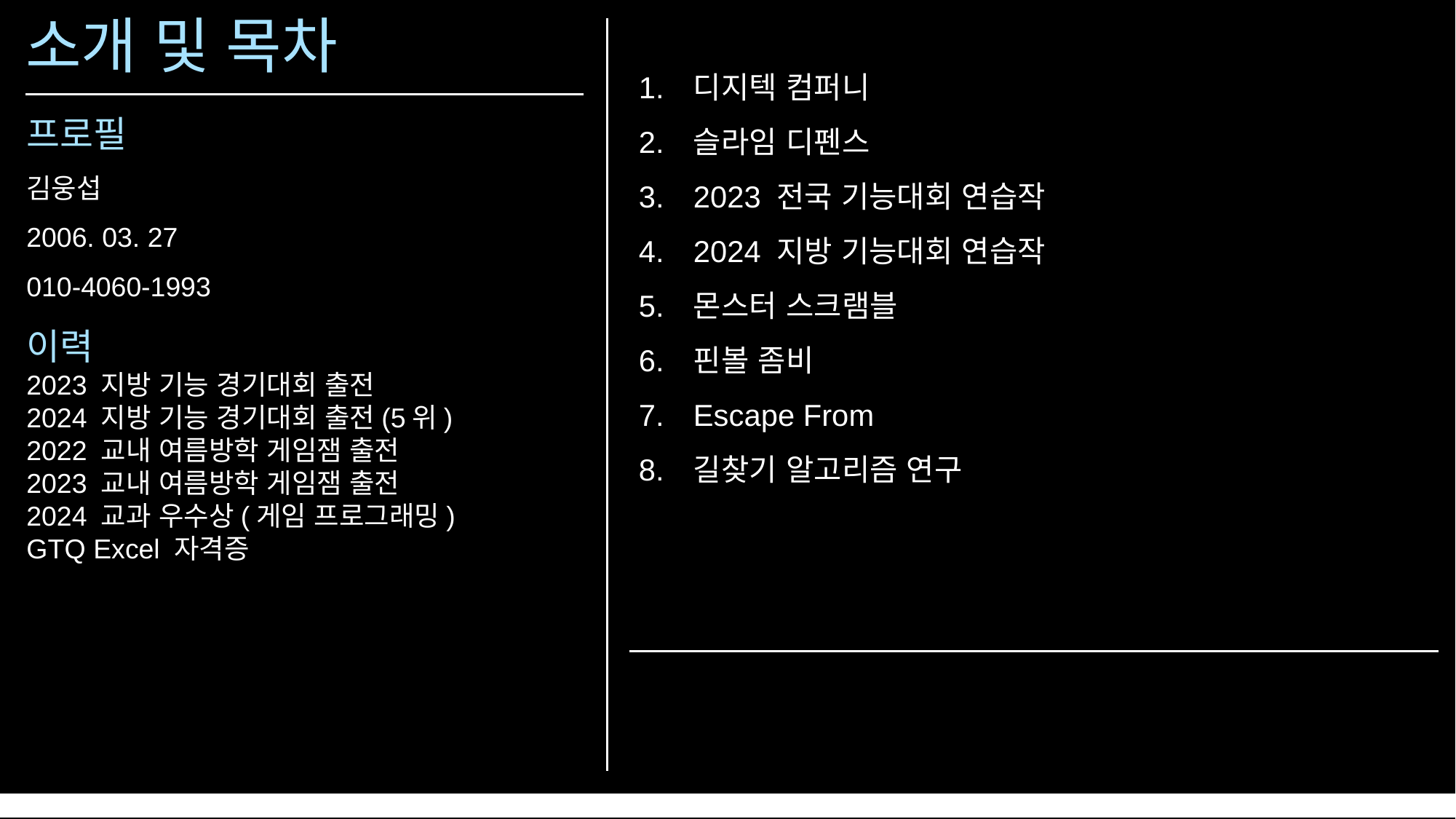

소개 및 목차
디지텍 컴퍼니
슬라임 디펜스
2023 전국 기능대회 연습작
2024 지방 기능대회 연습작
몬스터 스크램블
핀볼 좀비
Escape From
길찾기 알고리즘 연구

프로필
김웅섭
2006. 03. 27
010-4060-1993
이력
2023 지방 기능 경기대회 출전
2024 지방 기능 경기대회 출전(5위)
2022 교내 여름방학 게임잼 출전
2023 교내 여름방학 게임잼 출전
2024 교과 우수상(게임 프로그래밍)
GTQ Excel 자격증